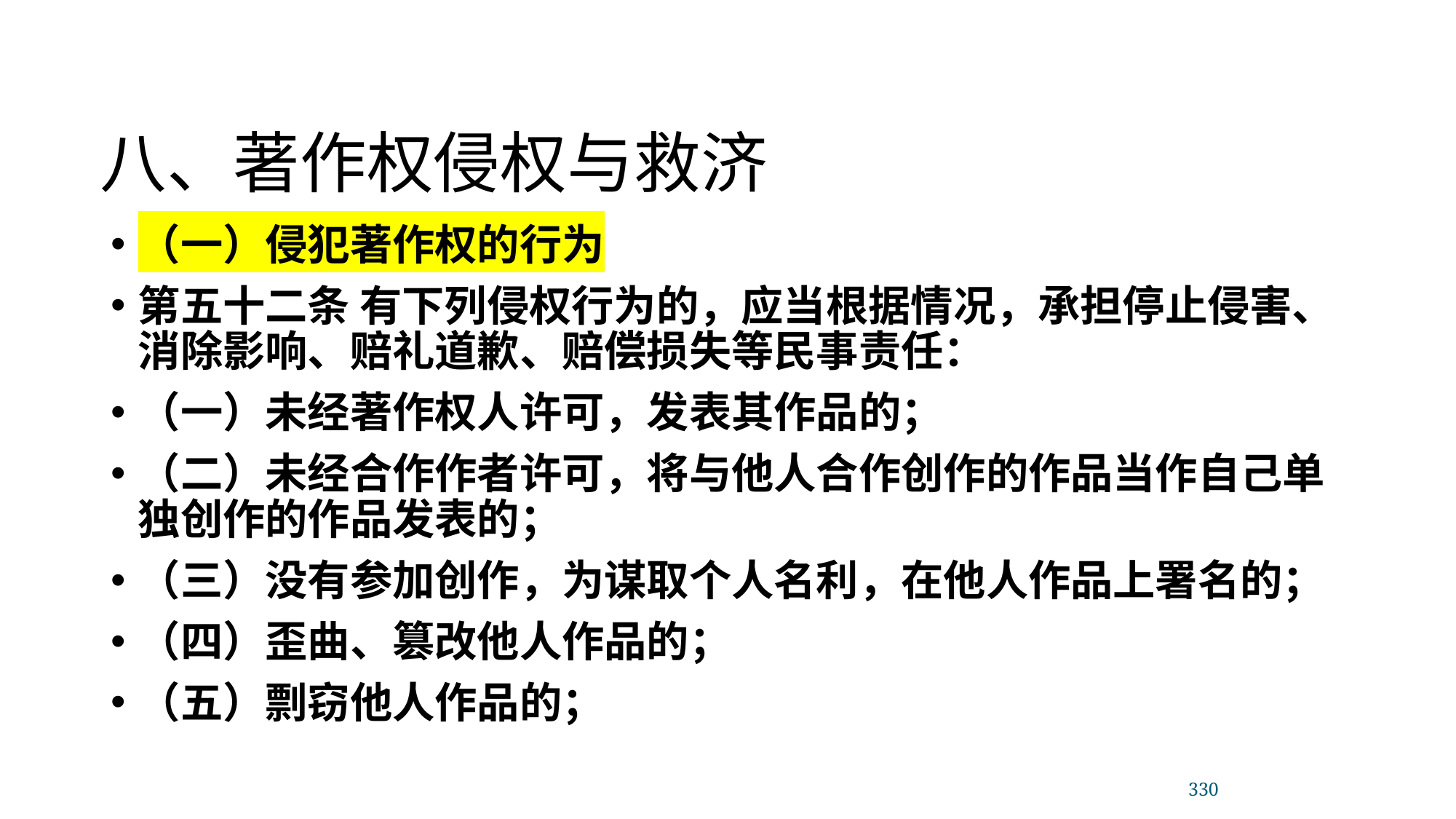

八、著作权侵权与救济
（一）侵犯著作权的行为
第五十二条 有下列侵权行为的，应当根据情况，承担停止侵害、消除影响、赔礼道歉、赔偿损失等民事责任：
（一）未经著作权人许可，发表其作品的；
（二）未经合作作者许可，将与他人合作创作的作品当作自己单独创作的作品发表的；
（三）没有参加创作，为谋取个人名利，在他人作品上署名的；
（四）歪曲、篡改他人作品的；
（五）剽窃他人作品的；
330